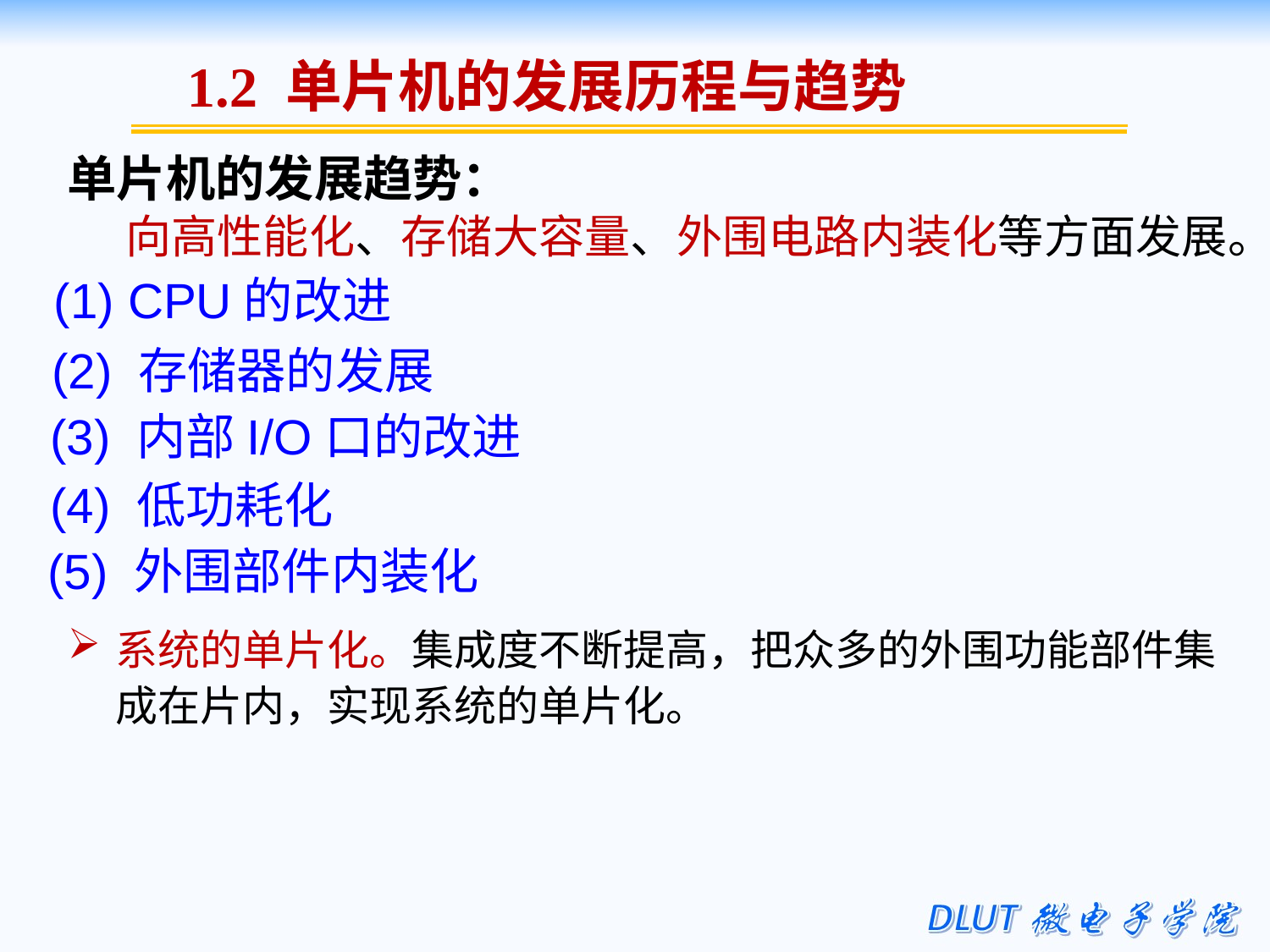

1.2 单片机的发展历程与趋势
单片机的发展趋势：
向高性能化、存储大容量、外围电路内装化等方面发展。
   (1) CPU的改进
   (2) 存储器的发展
   (3) 内部I/O口的改进
   (4) 低功耗化
   (5) 外围部件内装化
系统的单片化。集成度不断提高，把众多的外围功能部件集成在片内，实现系统的单片化。